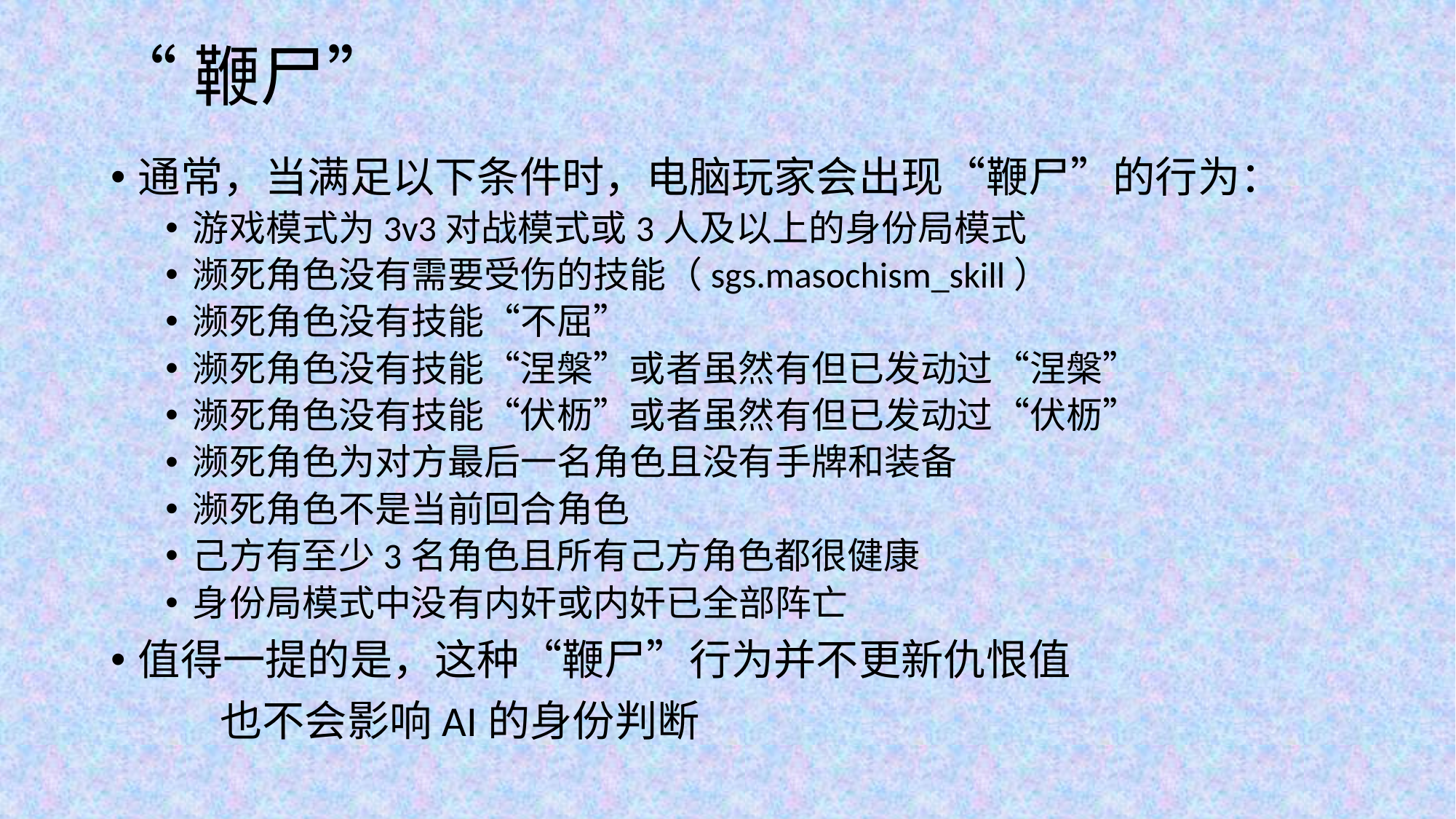

# “鞭尸”
通常，当满足以下条件时，电脑玩家会出现“鞭尸”的行为：
游戏模式为3v3对战模式或3人及以上的身份局模式
濒死角色没有需要受伤的技能（sgs.masochism_skill）
濒死角色没有技能“不屈”
濒死角色没有技能“涅槃”或者虽然有但已发动过“涅槃”
濒死角色没有技能“伏枥”或者虽然有但已发动过“伏枥”
濒死角色为对方最后一名角色且没有手牌和装备
濒死角色不是当前回合角色
己方有至少3名角色且所有己方角色都很健康
身份局模式中没有内奸或内奸已全部阵亡
值得一提的是，这种“鞭尸”行为并不更新仇恨值
	也不会影响AI的身份判断